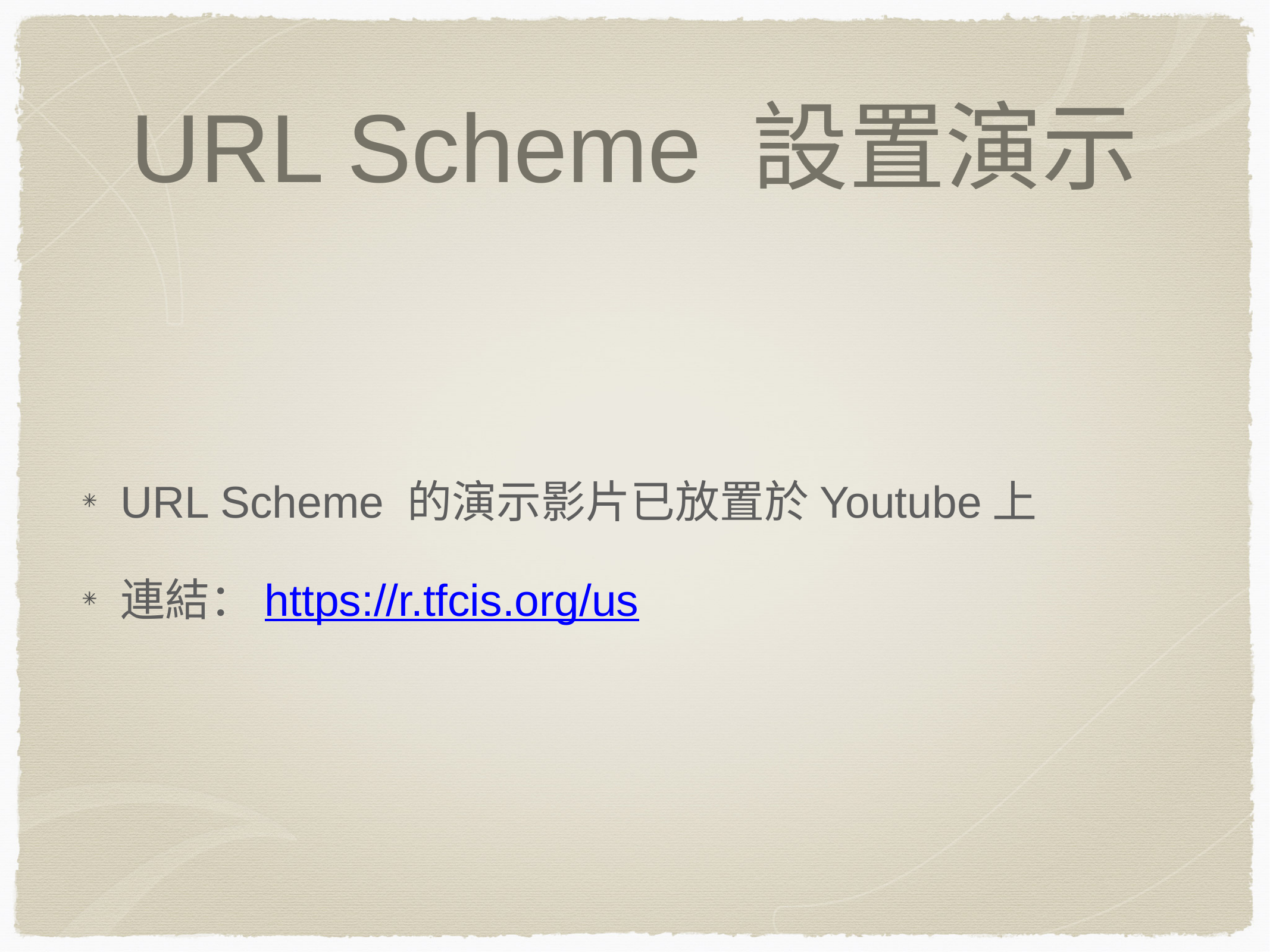

# URL Scheme 設置演示
URL Scheme 的演示影片已放置於Youtube上
連結：https://r.tfcis.org/us